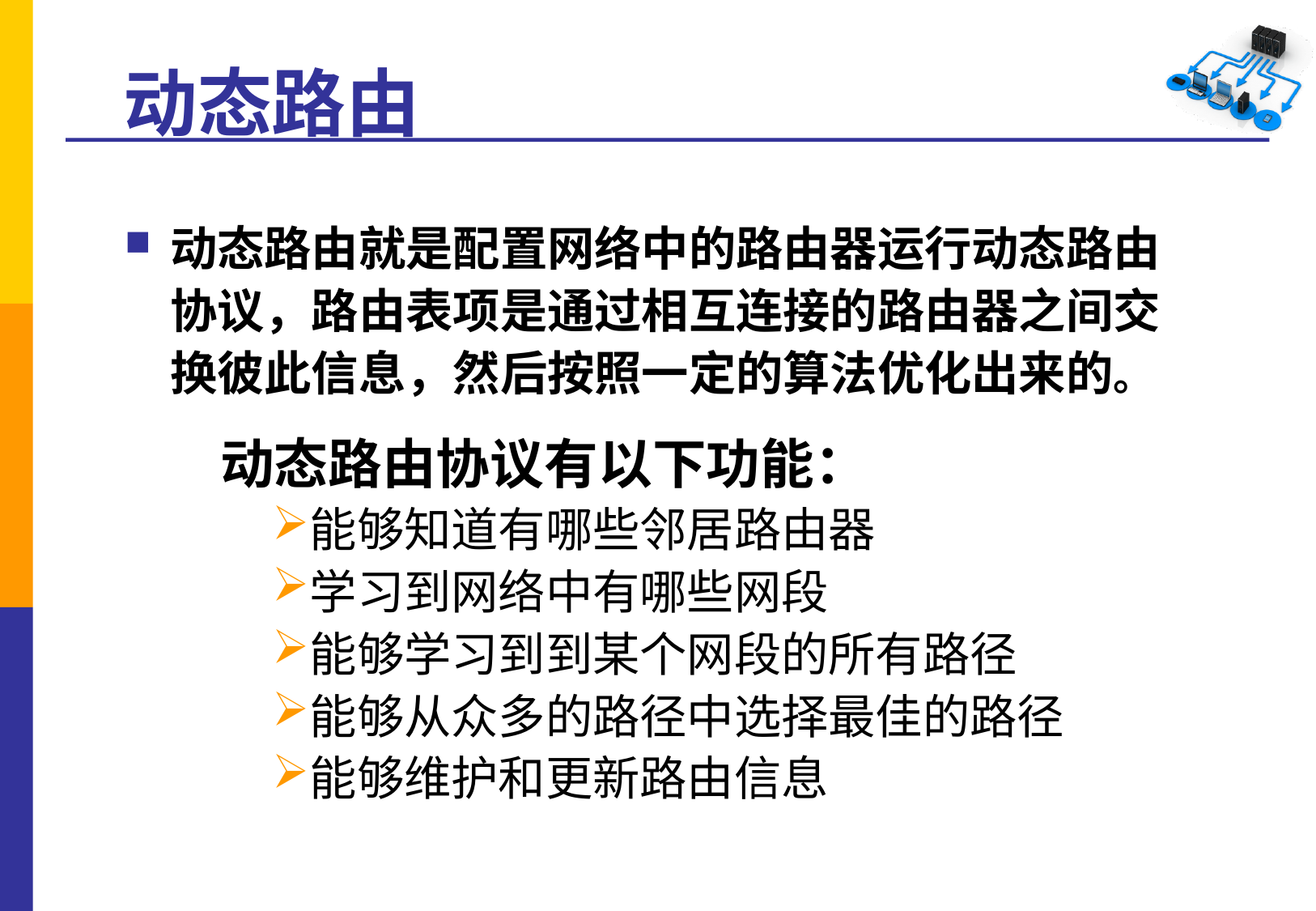

# 动态路由
动态路由就是配置网络中的路由器运行动态路由协议，路由表项是通过相互连接的路由器之间交换彼此信息，然后按照一定的算法优化出来的。
动态路由协议有以下功能：
能够知道有哪些邻居路由器
学习到网络中有哪些网段
能够学习到到某个网段的所有路径
能够从众多的路径中选择最佳的路径
能够维护和更新路由信息